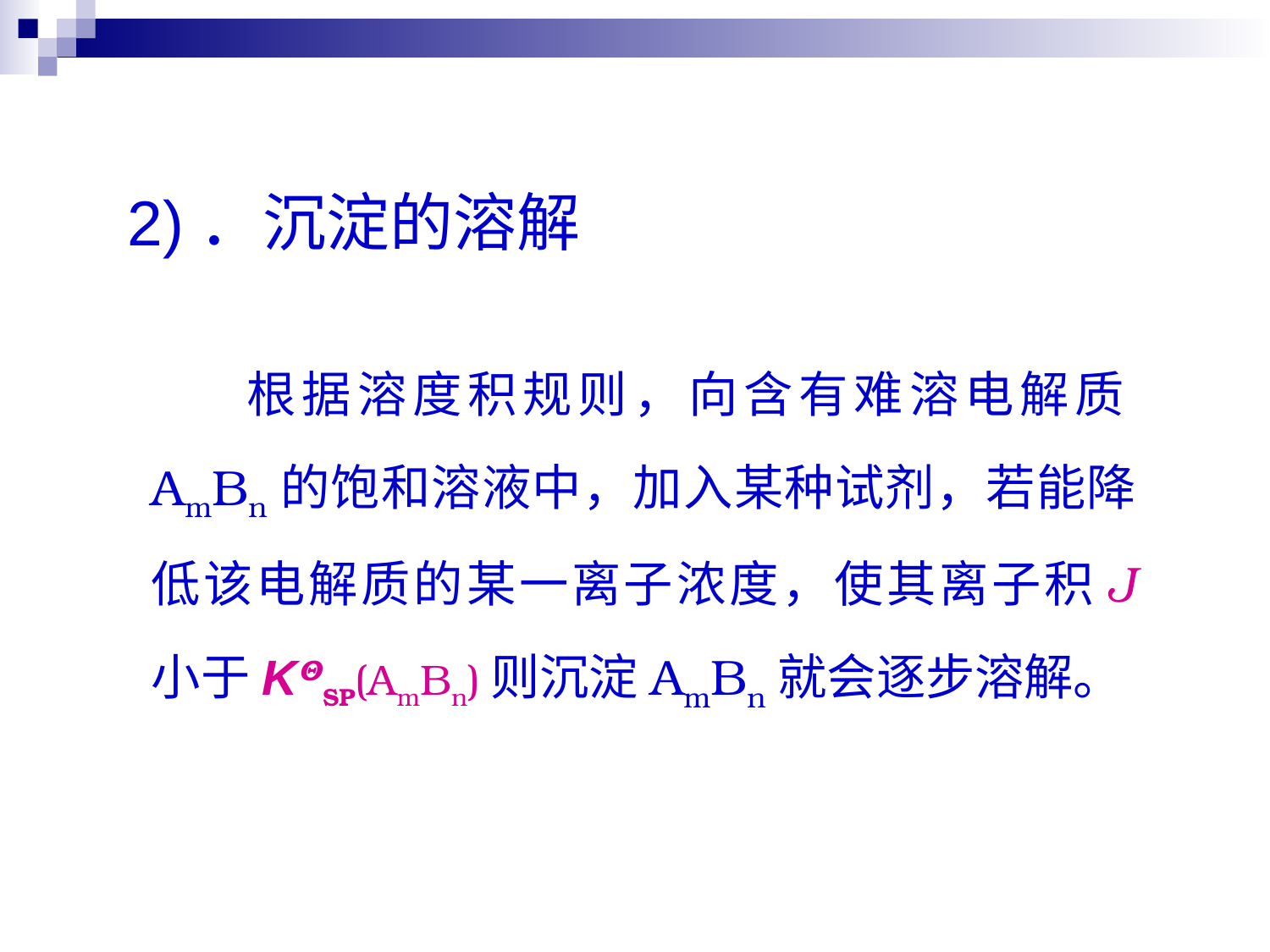

2)．沉淀的溶解
 根据溶度积规则，向含有难溶电解质AmBn的饱和溶液中，加入某种试剂，若能降低该电解质的某一离子浓度，使其离子积J 小于KΘSP(AmBn)则沉淀AmBn就会逐步溶解。